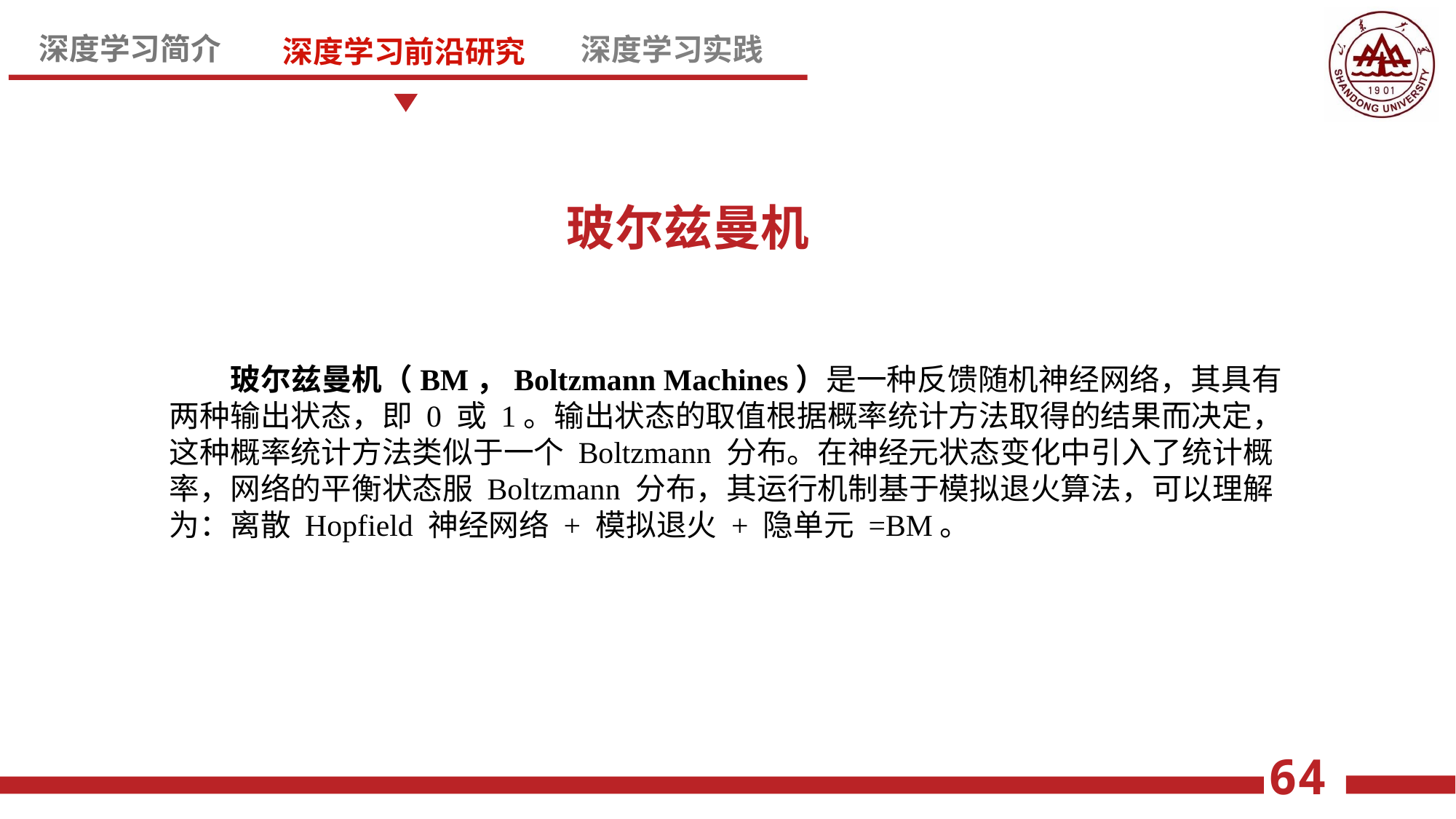

玻尔兹曼机
        玻尔兹曼机（BM，Boltzmann Machines）是一种反馈随机神经网络，其具有两种输出状态，即 0 或 1。输出状态的取值根据概率统计方法取得的结果而决定，这种概率统计方法类似于一个 Boltzmann 分布。在神经元状态变化中引入了统计概率，网络的平衡状态服 Boltzmann 分布，其运行机制基于模拟退火算法，可以理解为：离散 Hopfield 神经网络 + 模拟退火 + 隐单元 =BM。